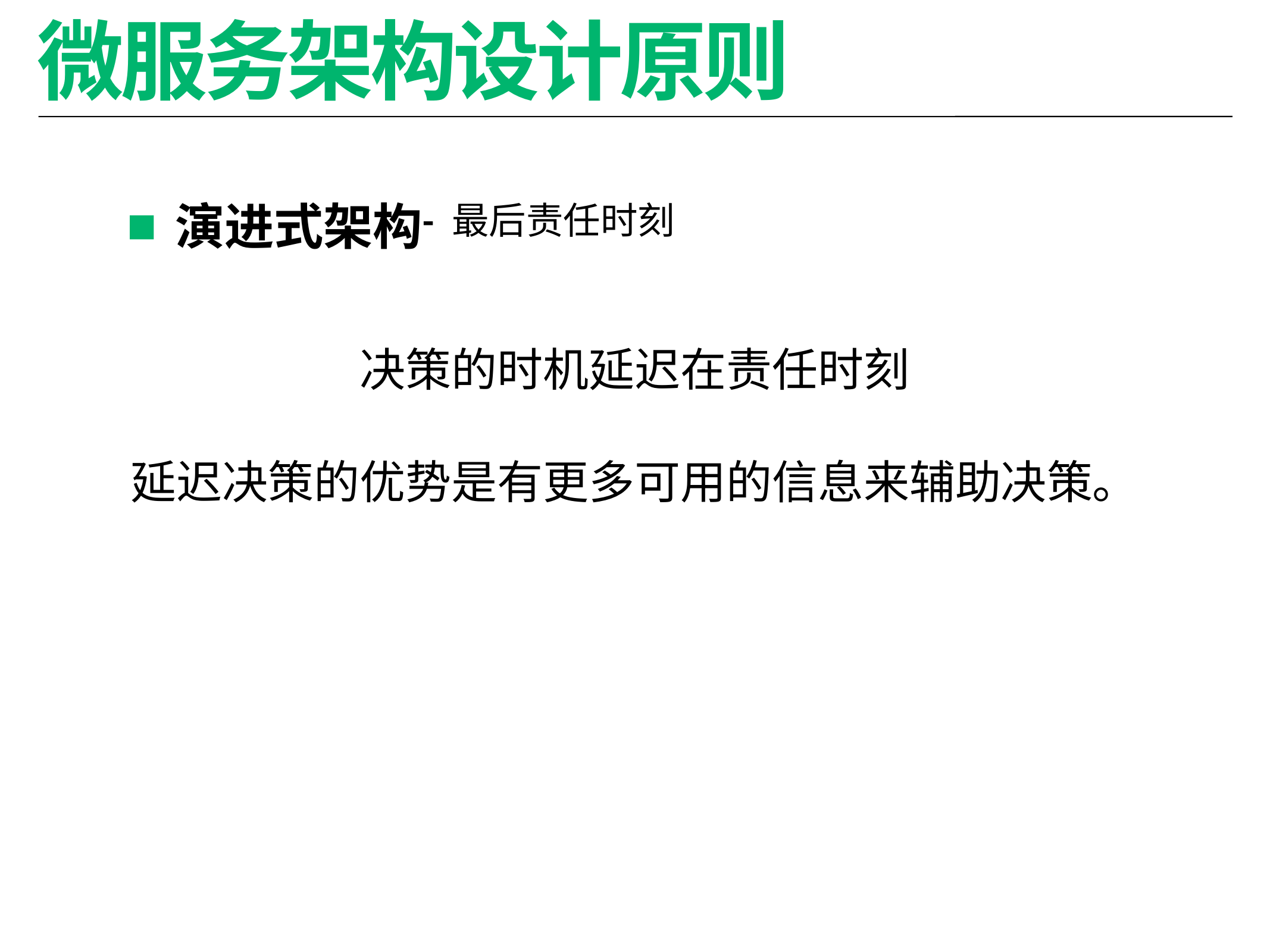

# 微服务架构设计原则
演进式架构
 - 最后责任时刻
决策的时机延迟在责任时刻
延迟决策的优势是有更多可用的信息来辅助决策。
28